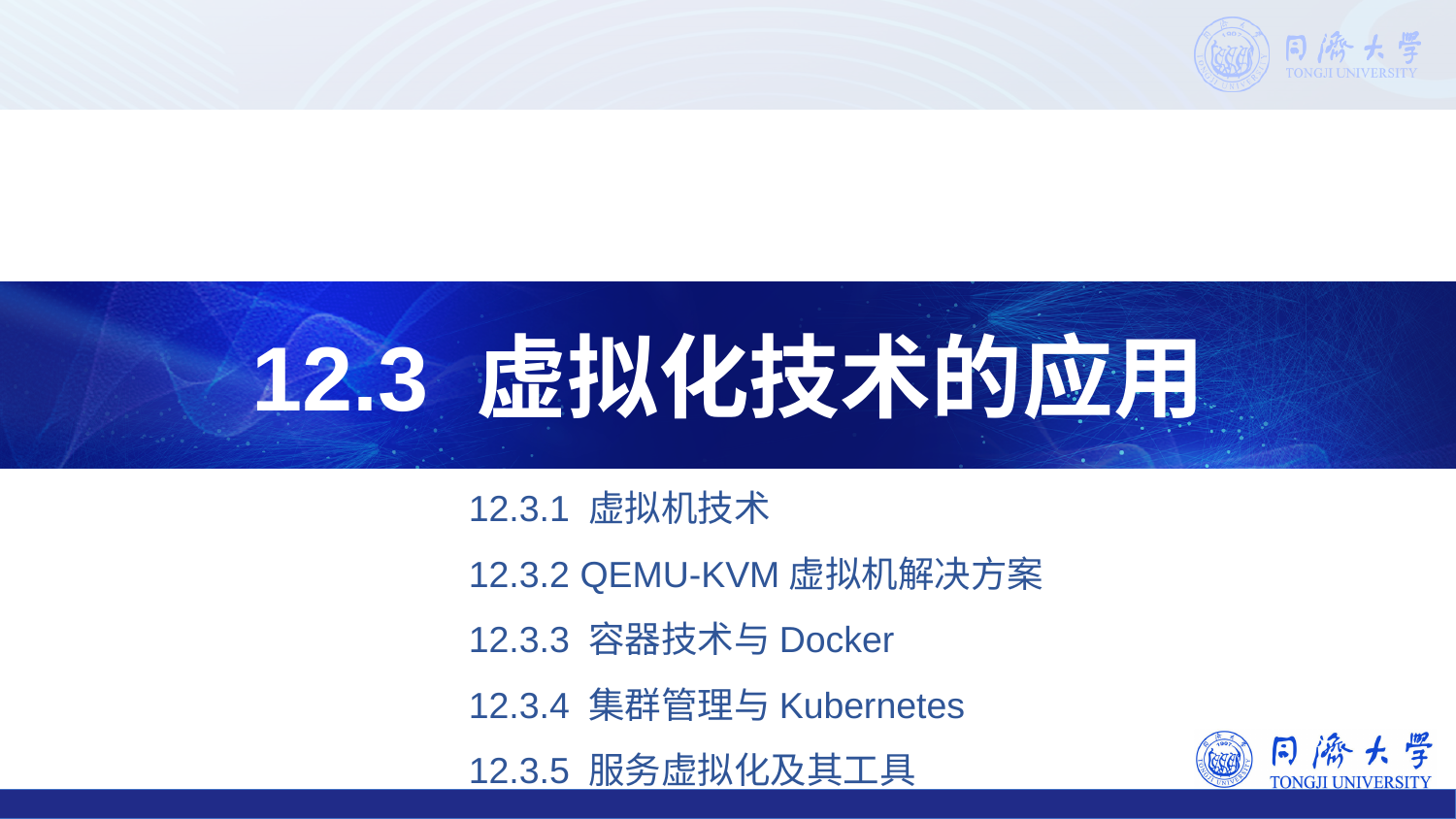

12.3 虚拟化技术的应用
12.3.1 虚拟机技术
12.3.2 QEMU-KVM虚拟机解决方案
12.3.3 容器技术与Docker
12.3.4 集群管理与Kubernetes
12.3.5 服务虚拟化及其工具